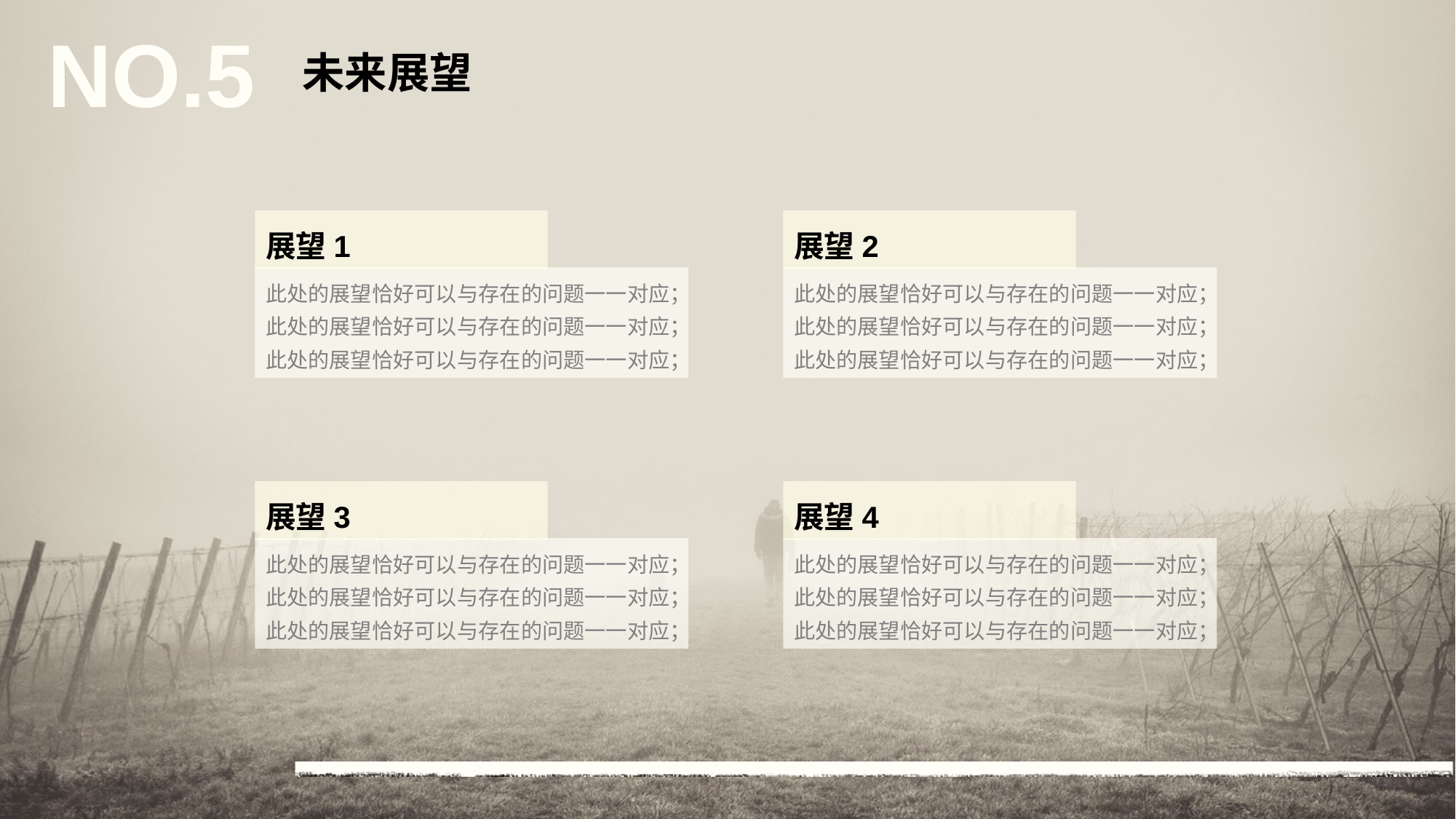

NO.5
未来展望
展望1
展望2
此处的展望恰好可以与存在的问题一一对应；
此处的展望恰好可以与存在的问题一一对应；
此处的展望恰好可以与存在的问题一一对应；
此处的展望恰好可以与存在的问题一一对应；此处的展望恰好可以与存在的问题一一对应；
此处的展望恰好可以与存在的问题一一对应；
展望3
展望4
此处的展望恰好可以与存在的问题一一对应；此处的展望恰好可以与存在的问题一一对应；
此处的展望恰好可以与存在的问题一一对应；
此处的展望恰好可以与存在的问题一一对应；此处的展望恰好可以与存在的问题一一对应；
此处的展望恰好可以与存在的问题一一对应；